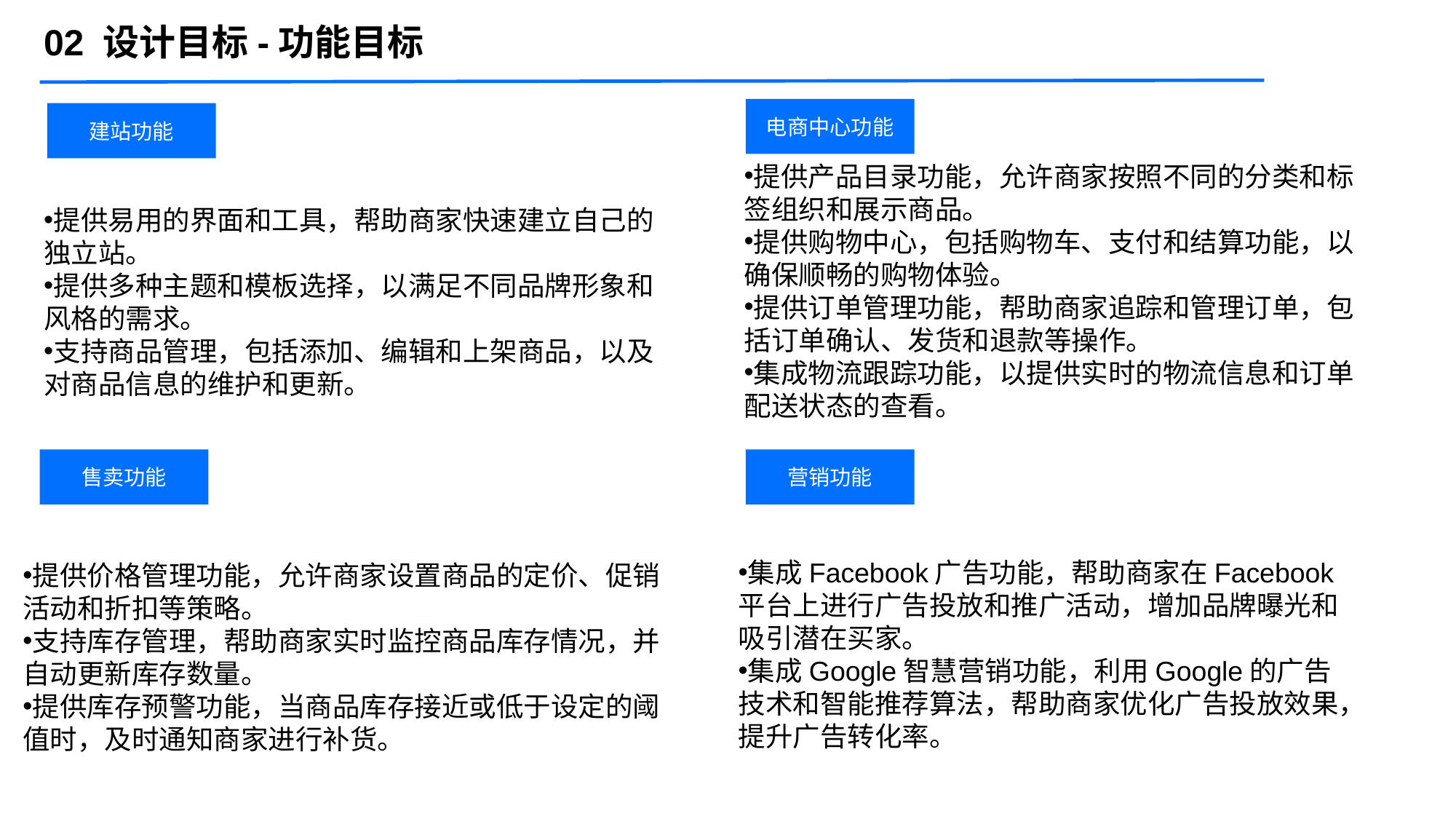

02 设计目标-功能目标
电商中心功能
建站功能

提供产品目录功能，允许商家按照不同的分类和标签组织和展示商品。
提供购物中心，包括购物车、支付和结算功能，以确保顺畅的购物体验。
提供订单管理功能，帮助商家追踪和管理订单，包括订单确认、发货和退款等操作。
集成物流跟踪功能，以提供实时的物流信息和订单配送状态的查看。

提供易用的界面和工具，帮助商家快速建立自己的独立站。
提供多种主题和模板选择，以满足不同品牌形象和风格的需求。
支持商品管理，包括添加、编辑和上架商品，以及对商品信息的维护和更新。
售卖功能
营销功能
集成Facebook广告功能，帮助商家在Facebook平台上进行广告投放和推广活动，增加品牌曝光和吸引潜在买家。
集成Google智慧营销功能，利用Google的广告技术和智能推荐算法，帮助商家优化广告投放效果，提升广告转化率。
提供价格管理功能，允许商家设置商品的定价、促销活动和折扣等策略。
支持库存管理，帮助商家实时监控商品库存情况，并自动更新库存数量。
提供库存预警功能，当商品库存接近或低于设定的阈值时，及时通知商家进行补货。